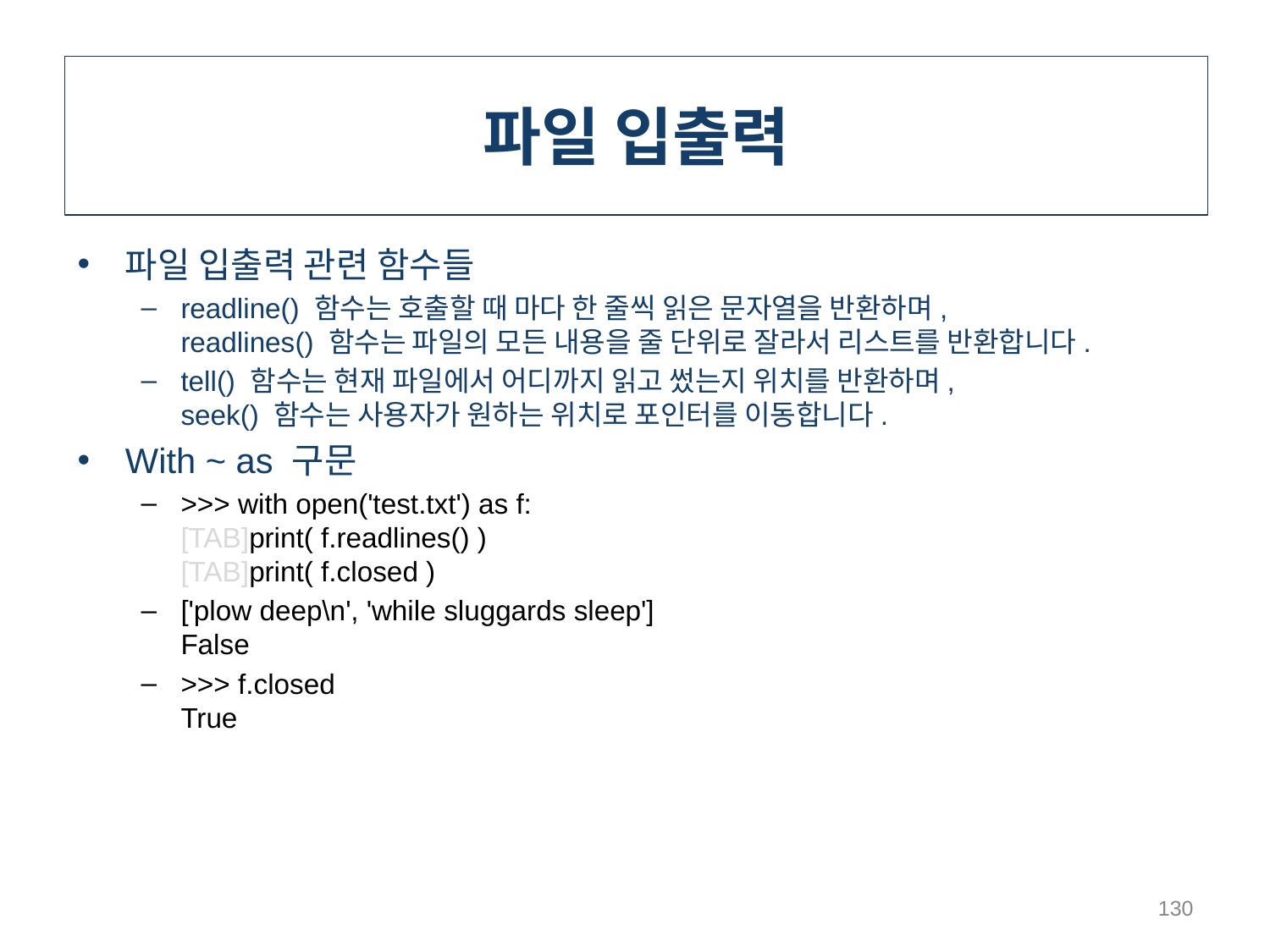

# 파일 입출력
파일 입출력 관련 함수들
readline() 함수는 호출할 때 마다 한 줄씩 읽은 문자열을 반환하며,
readlines() 함수는 파일의 모든 내용을 줄 단위로 잘라서 리스트를 반환합니다.
tell() 함수는 현재 파일에서 어디까지 읽고 썼는지 위치를 반환하며,
seek() 함수는 사용자가 원하는 위치로 포인터를 이동합니다.
With ~ as 구문
>>> with open('test.txt') as f:
[TAB]print( f.readlines() )
[TAB]print( f.closed )
['plow deep\n', 'while sluggards sleep']
False
>>> f.closed
True

130